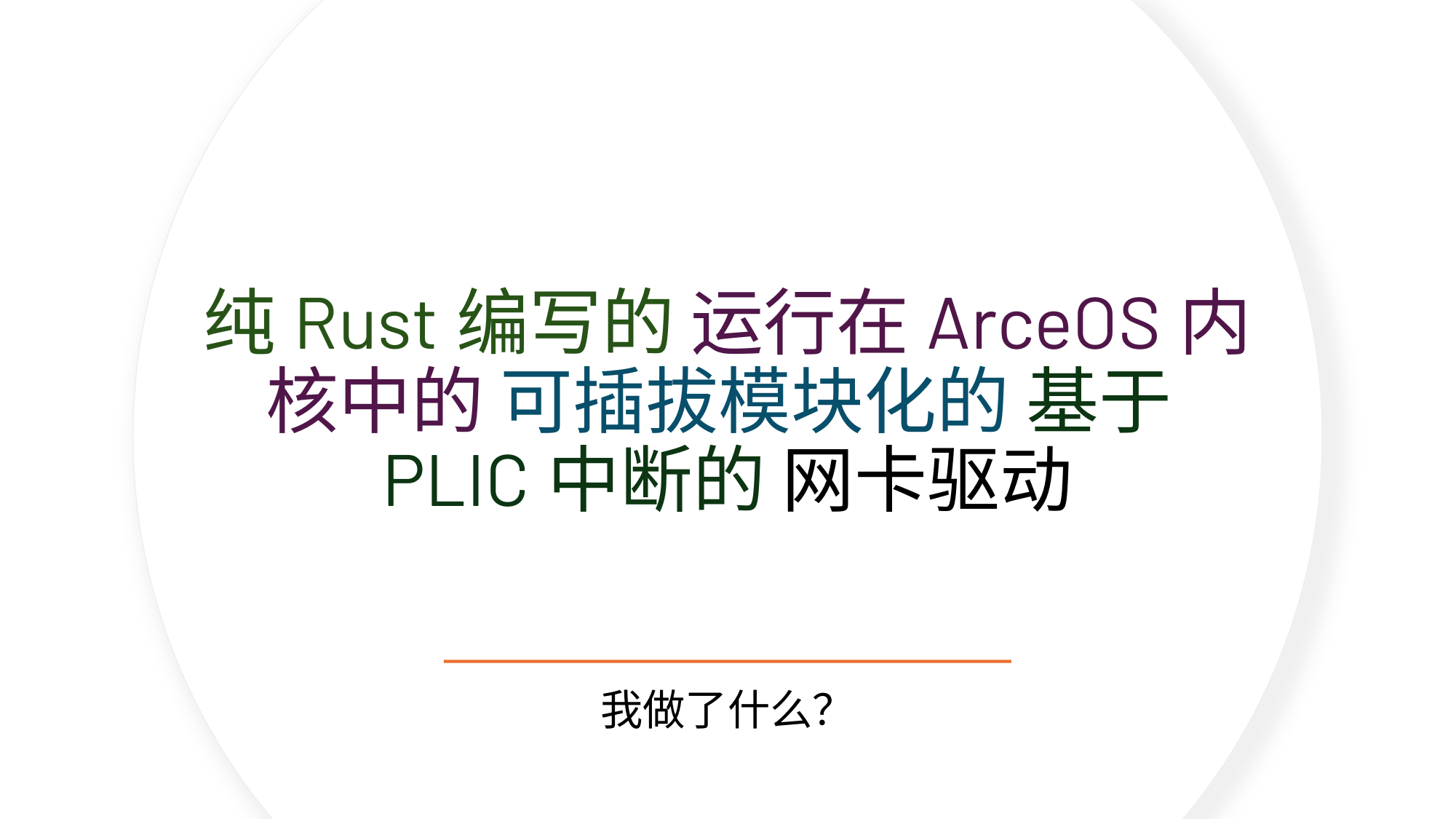

# 纯Rust编写的 运行在ArceOS内核中的 可插拔模块化的 基于PLIC中断的 网卡驱动

我做了什么？